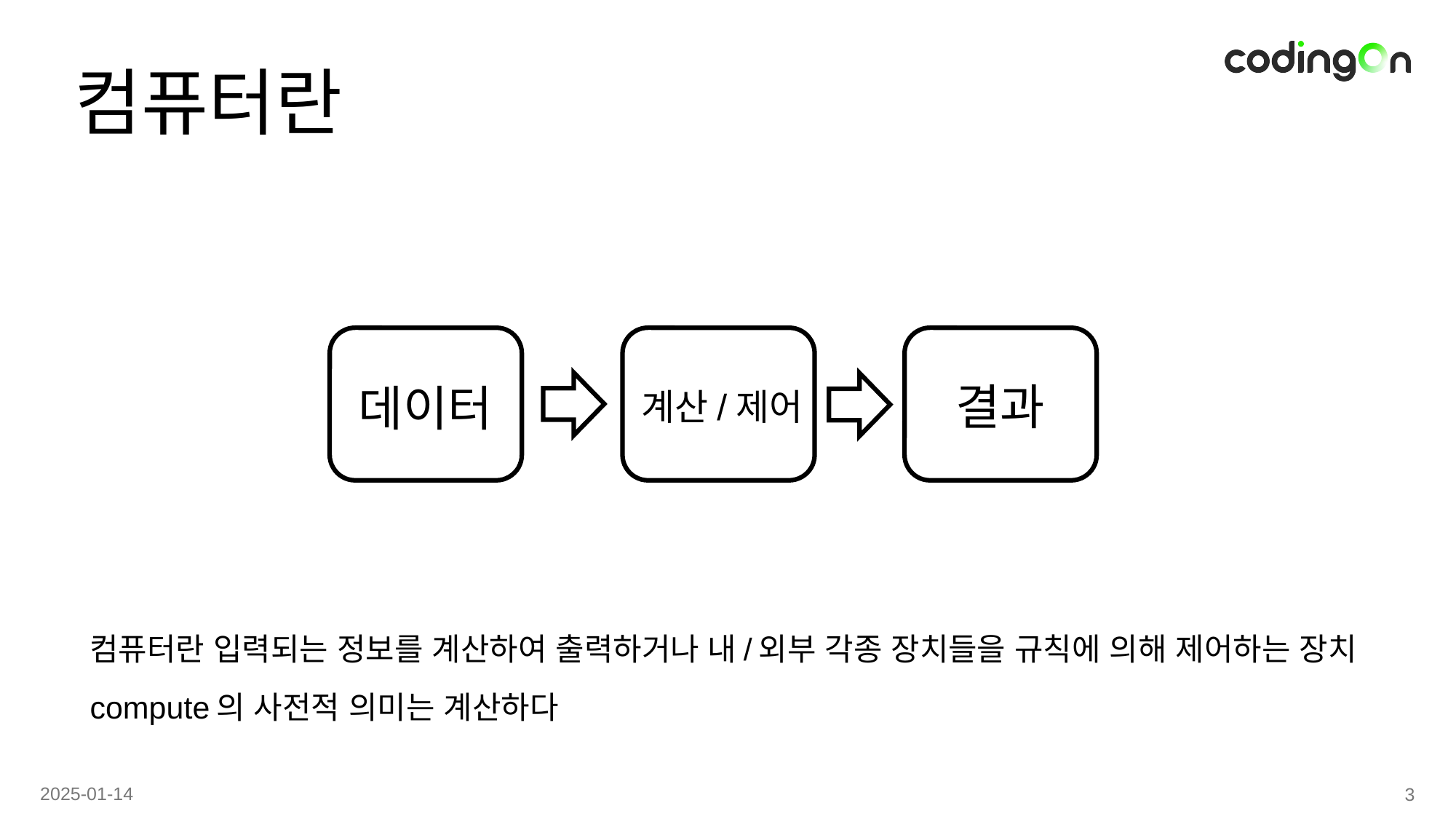

# 컴퓨터란

결과
데이터

계산/제어
컴퓨터란 입력되는 정보를 계산하여 출력하거나 내/외부 각종 장치들을 규칙에 의해 제어하는 장치
compute의 사전적 의미는 계산하다
2025-01-14
3